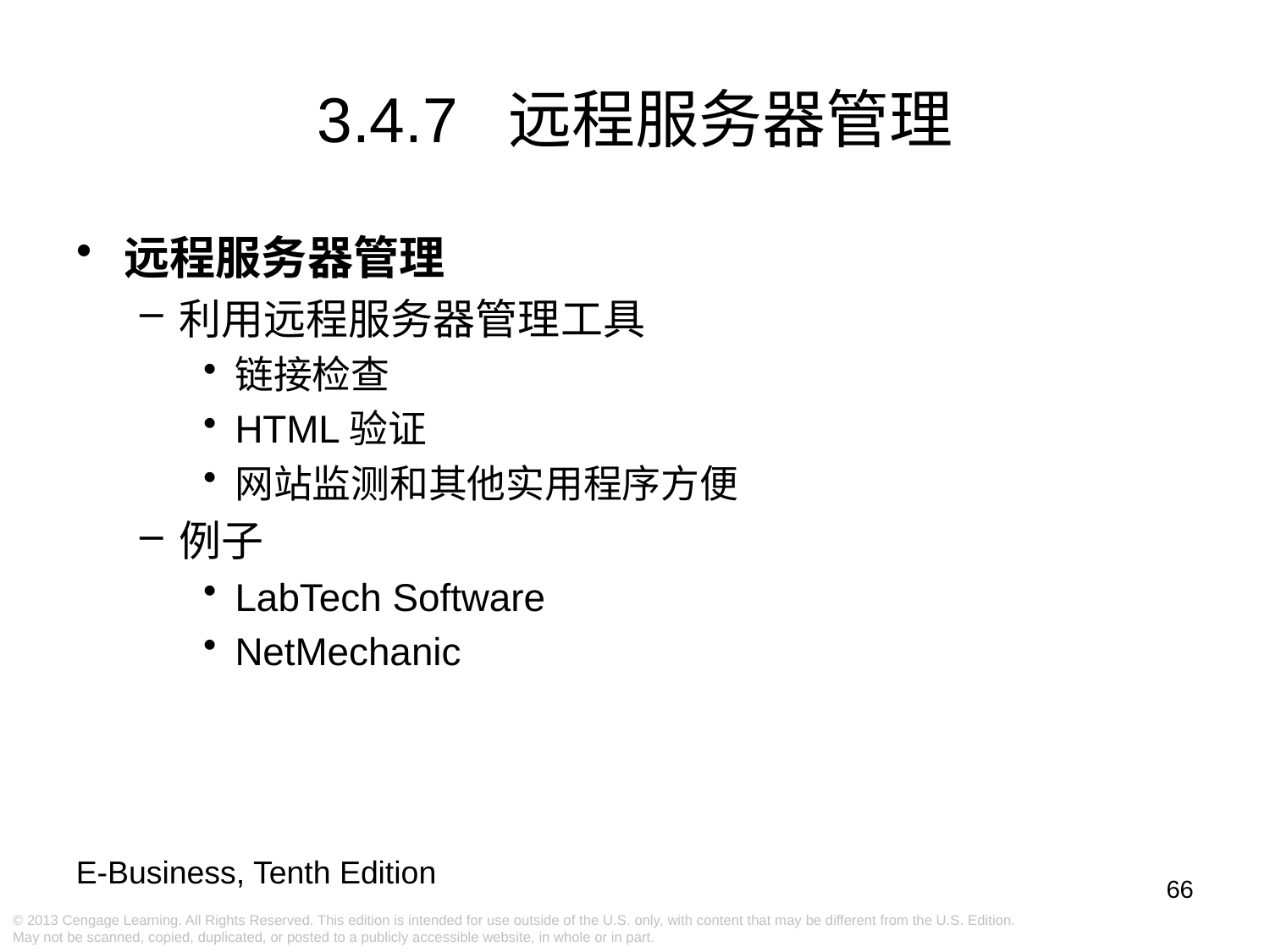

# 3.4.7  远程服务器管理
远程服务器管理
利用远程服务器管理工具
链接检查
HTML验证
网站监测和其他实用程序方便
例子
LabTech Software
NetMechanic

66